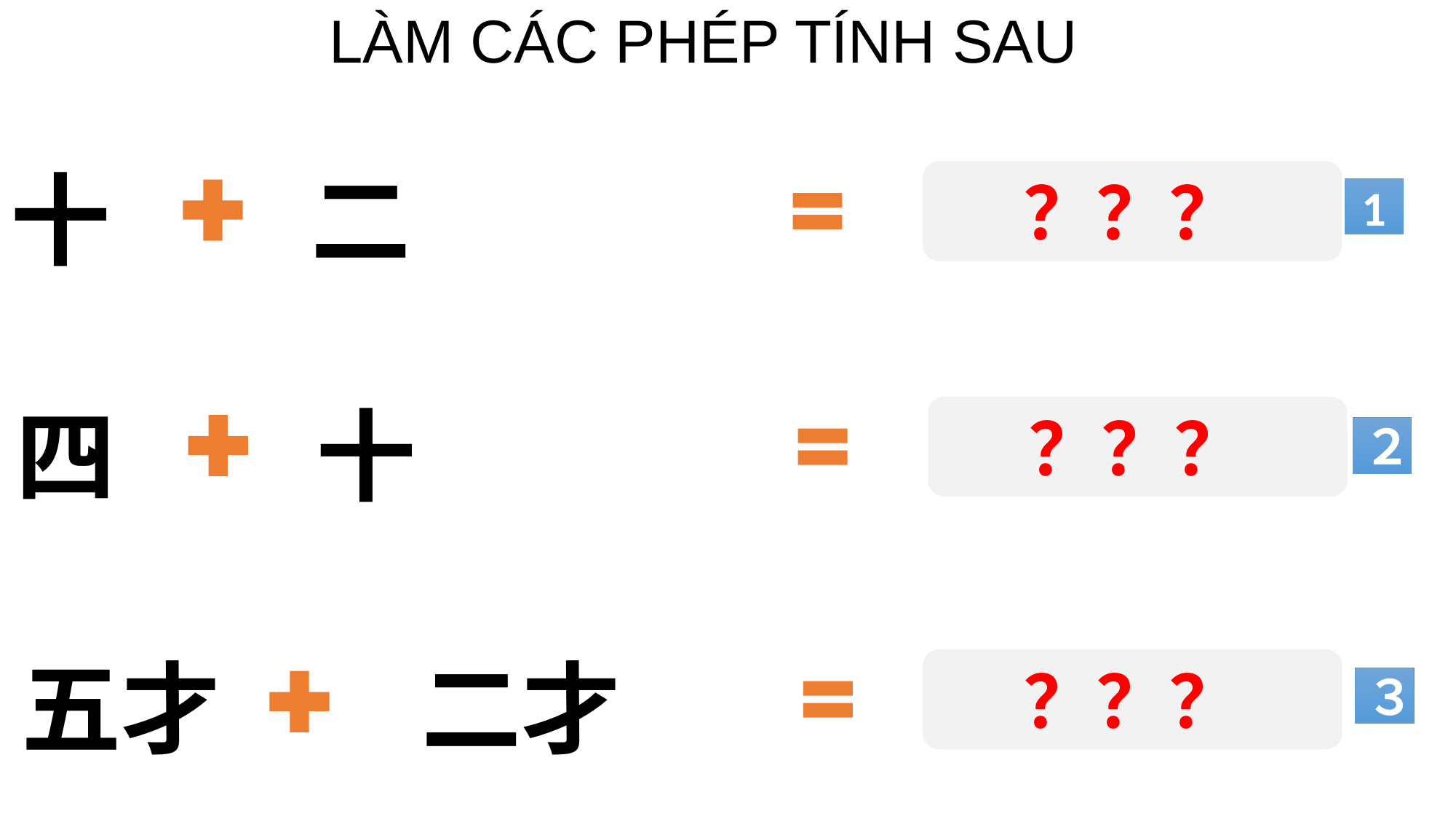

LÀM CÁC PHÉP TÍNH SAU
十　　二
？？？

1

四　　十
？？？

２
五才　　二才
？？？

３